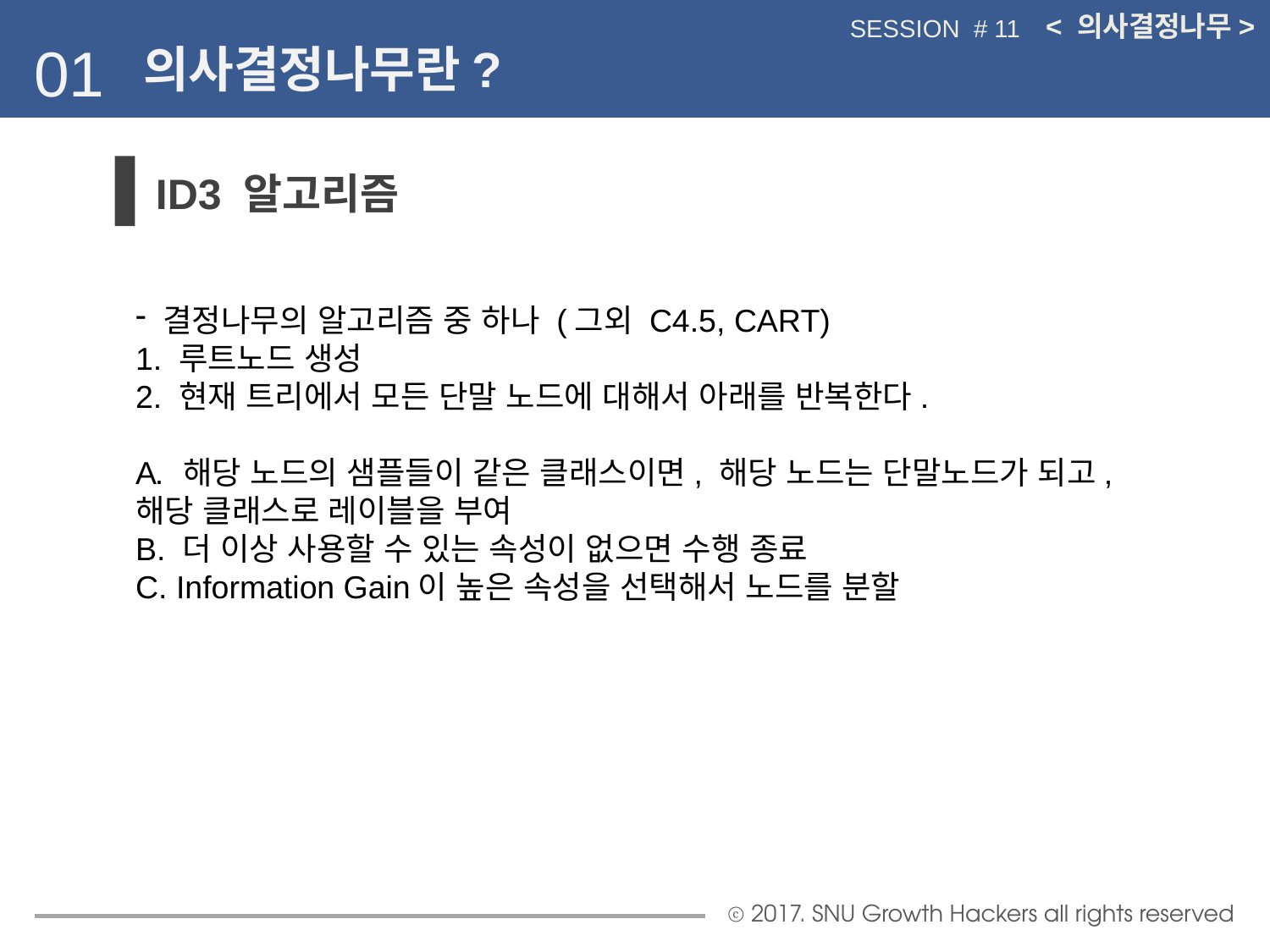

< 의사결정나무>
SESSION  # 11
01
의사결정나무란?

ID3 알고리즘
 결정나무의 알고리즘 중 하나 (그외 C4.5, CART)
1. 루트노드 생성
2. 현재 트리에서 모든 단말 노드에 대해서 아래를 반복한다.

해당 노드의 샘플들이 같은 클래스이면, 해당 노드는 단말노드가 되고,
해당 클래스로 레이블을 부여
B. 더 이상 사용할 수 있는 속성이 없으면 수행 종료
C. Information Gain이 높은 속성을 선택해서 노드를 분할

ⓒ 2017. SNU Growth Hackers all rights reserved